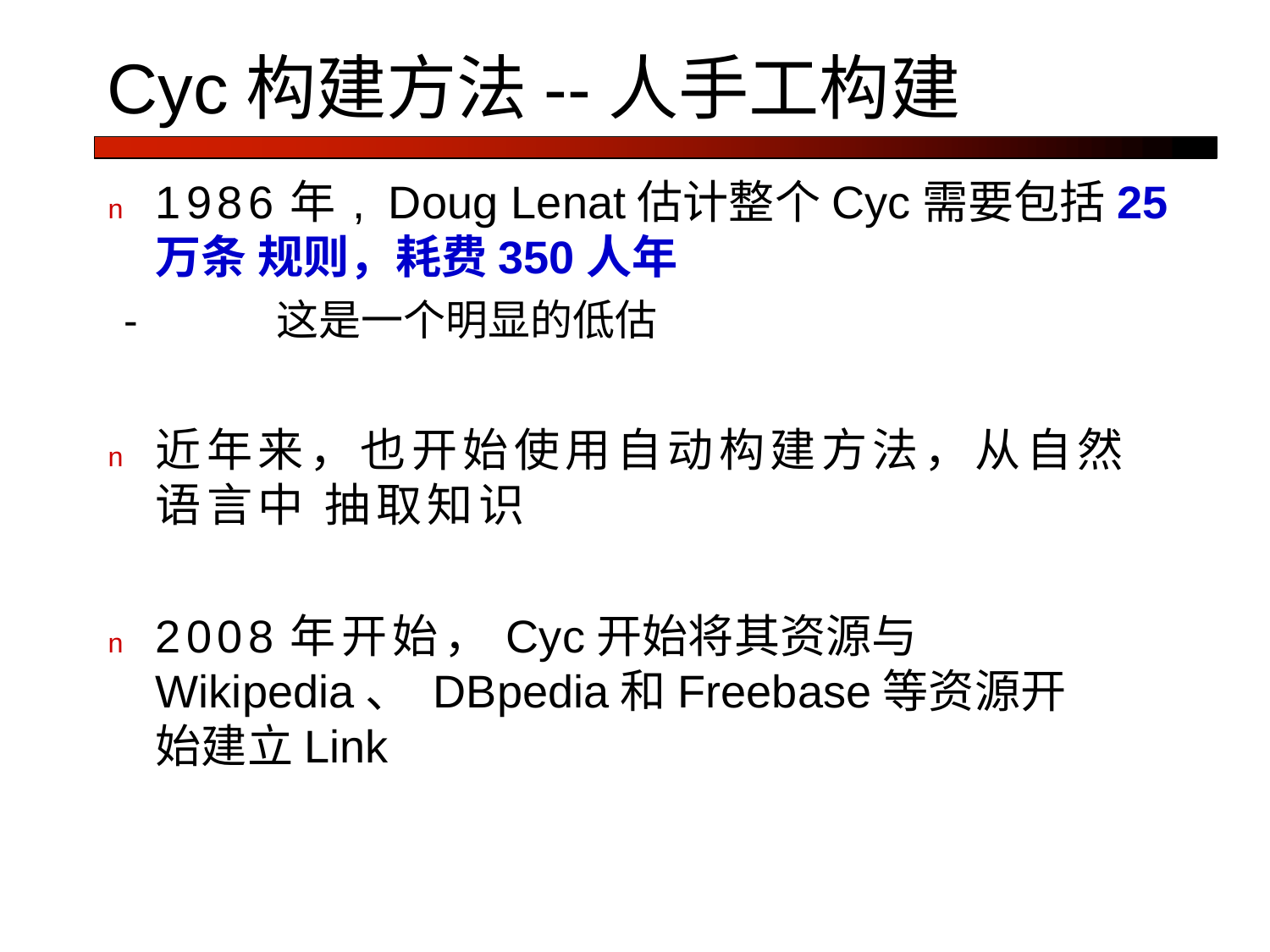

# Cyc构建方法--人手工构建

n	1986年, Doug Lenat估计整个Cyc需要包括25万条 规则，耗费350人年

-	这是一个明显的低估

n	近年来，也开始使用自动构建方法，从自然语言中 抽取知识

n	2008年开始，Cyc开始将其资源与Wikipedia、 DBpedia和Freebase等资源开始建立Link